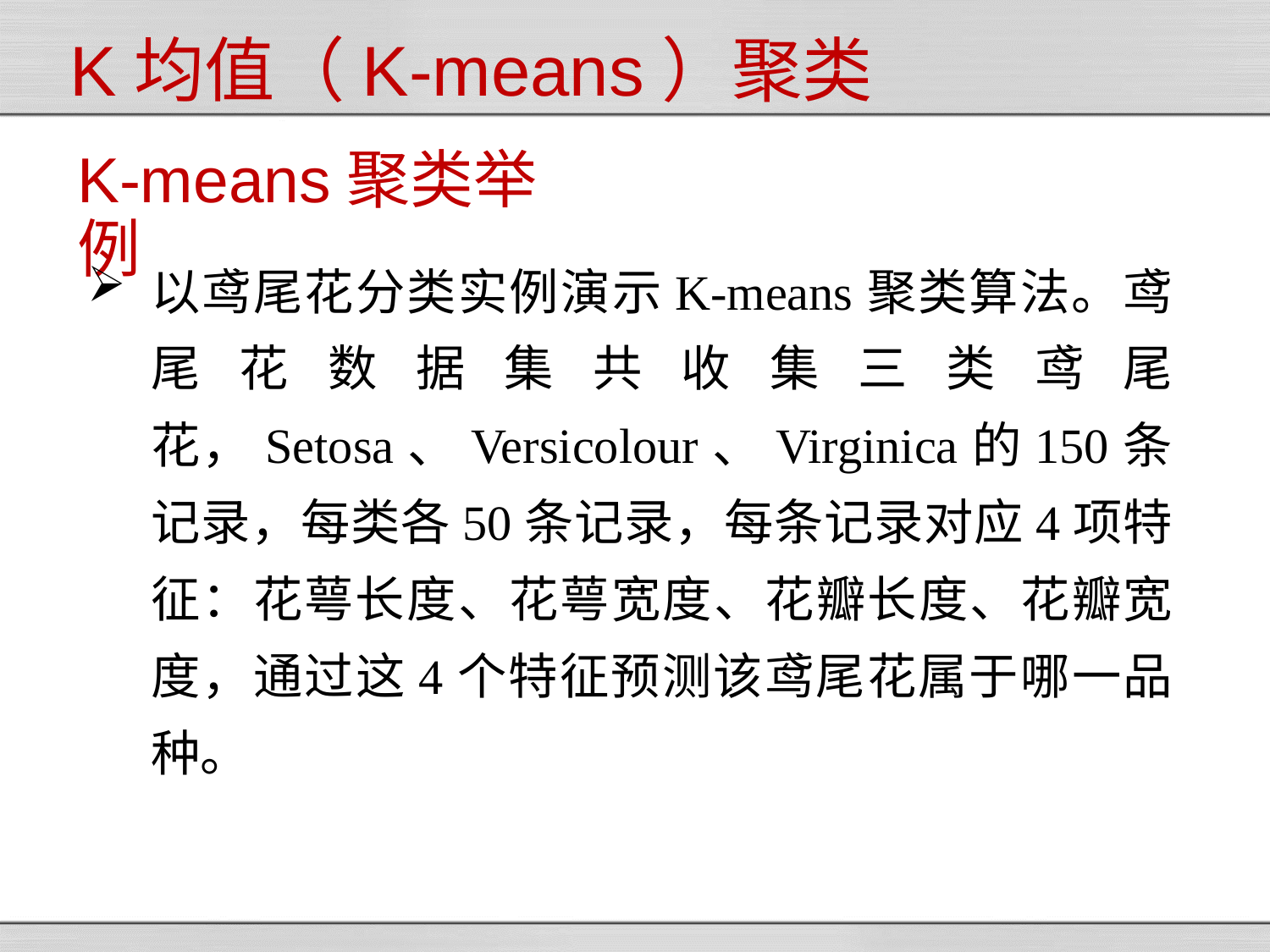

K均值（K-means）聚类
K-means聚类举例
以鸢尾花分类实例演示K-means聚类算法。鸢尾花数据集共收集三类鸢尾花，Setosa、Versicolour、Virginica的150条记录，每类各50条记录，每条记录对应4项特征：花萼长度、花萼宽度、花瓣长度、花瓣宽度，通过这4个特征预测该鸢尾花属于哪一品种。